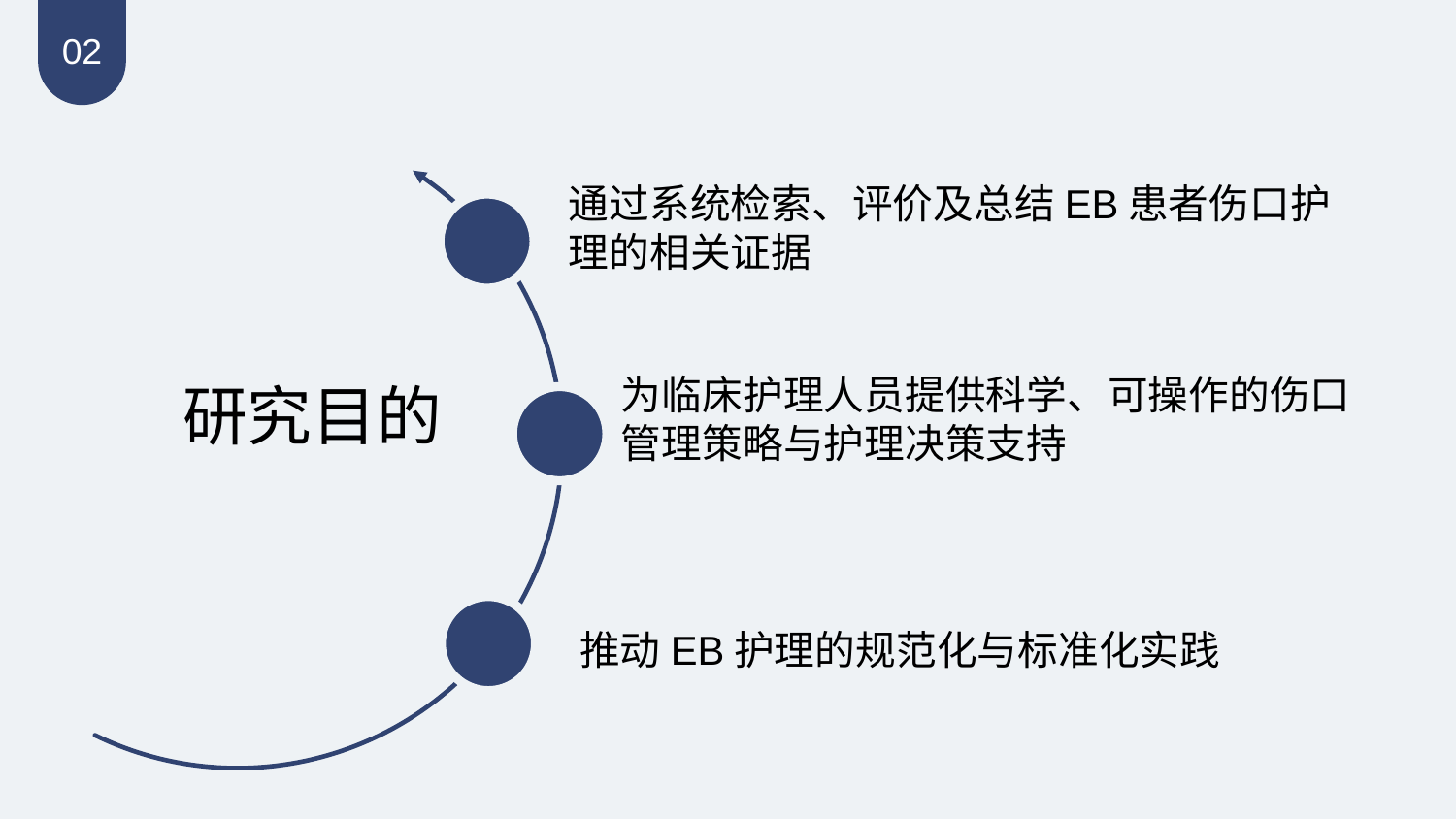

02

通过系统检索、评价及总结EB患者伤口护理的相关证据

为临床护理人员提供科学、可操作的伤口管理策略与护理决策支持
研究目的

推动EB护理的规范化与标准化实践
4